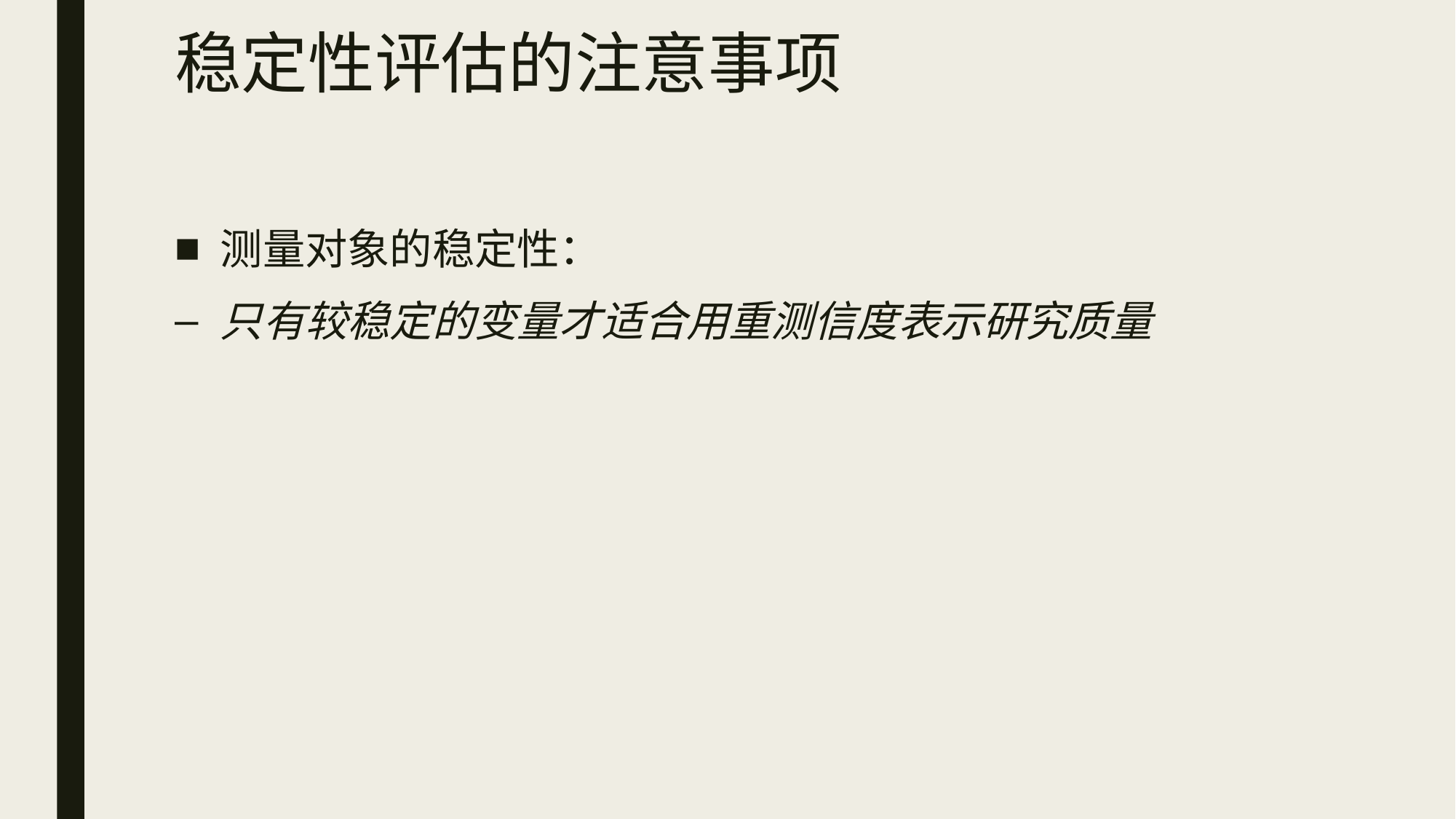

# 稳定性评估的注意事项
测量对象的稳定性：
只有较稳定的变量才适合用重测信度表示研究质量